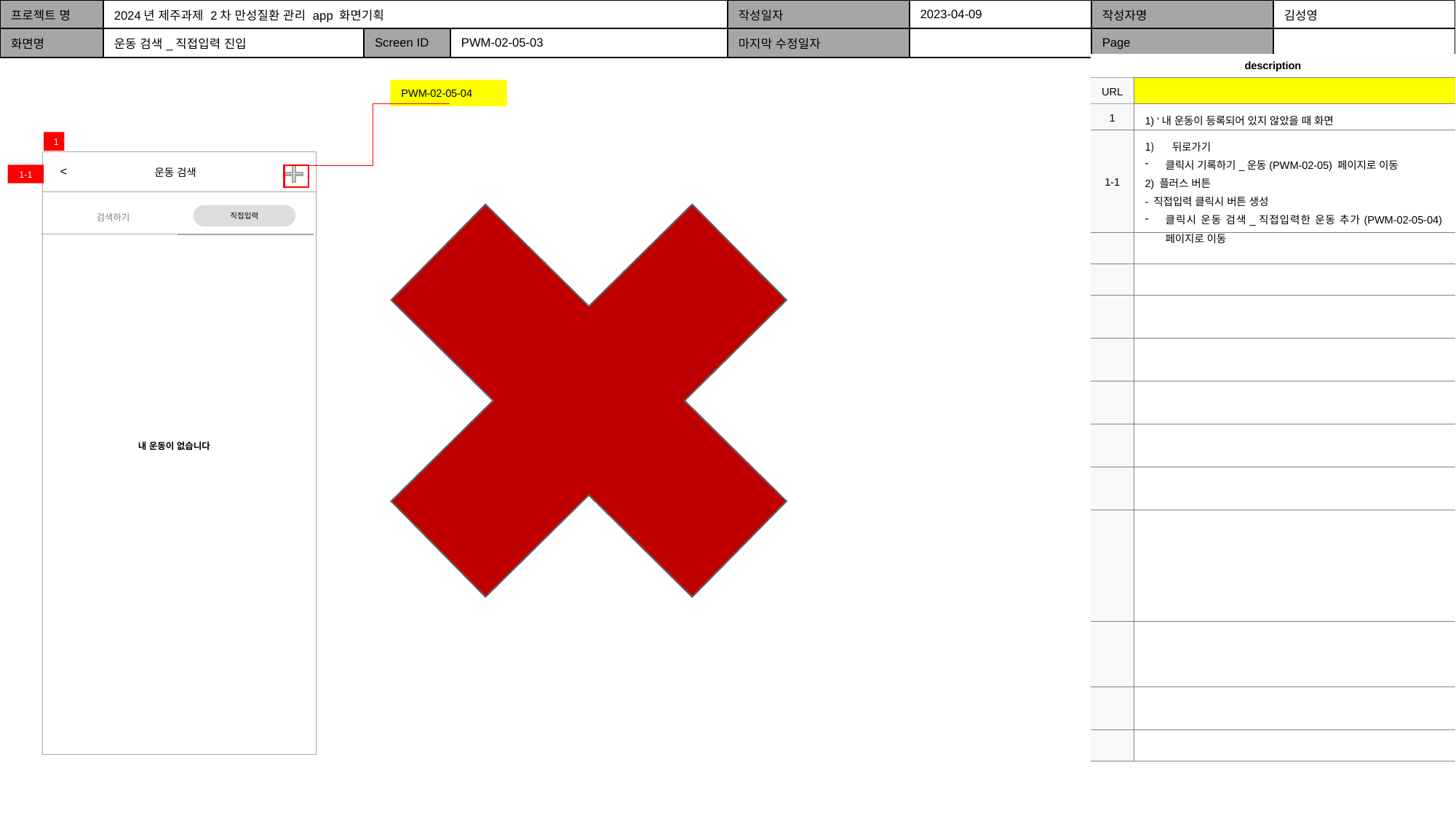

| 프로젝트 명 | 2024년 제주과제 2차 만성질환 관리 app 화면기획 |  |  | 작성일자 | 2023-04-09 | 작성자명 | 김성영 |
| --- | --- | --- | --- | --- | --- | --- | --- |
| 화면명 | 운동 검색\_직접입력 진입 | Screen ID | PWM-02-05-03 | 마지막 수정일자 |  | Page |  |
| description |  |
| --- | --- |
| URL |  |
| 1 | 1) ‘내 운동이 등록되어 있지 않았을 때 화면 |
| 1-1 | 뒤로가기 클릭시 기록하기\_운동(PWM-02-05) 페이지로 이동 2) 플러스 버튼 - 직접입력 클릭시 버튼 생성 클릭시 운동 검색\_직접입력한 운동 추가(PWM-02-05-04)페이지로 이동 |
|  |  |
|  |  |
|  |  |
|  |  |
|  |  |
|  |  |
|  |  |
|  |  |
|  |  |
|  |  |
|  |  |
PWM-02-05-04

1

<
운동 검색

1-1

직접입력
검색하기
내 운동이 없습니다